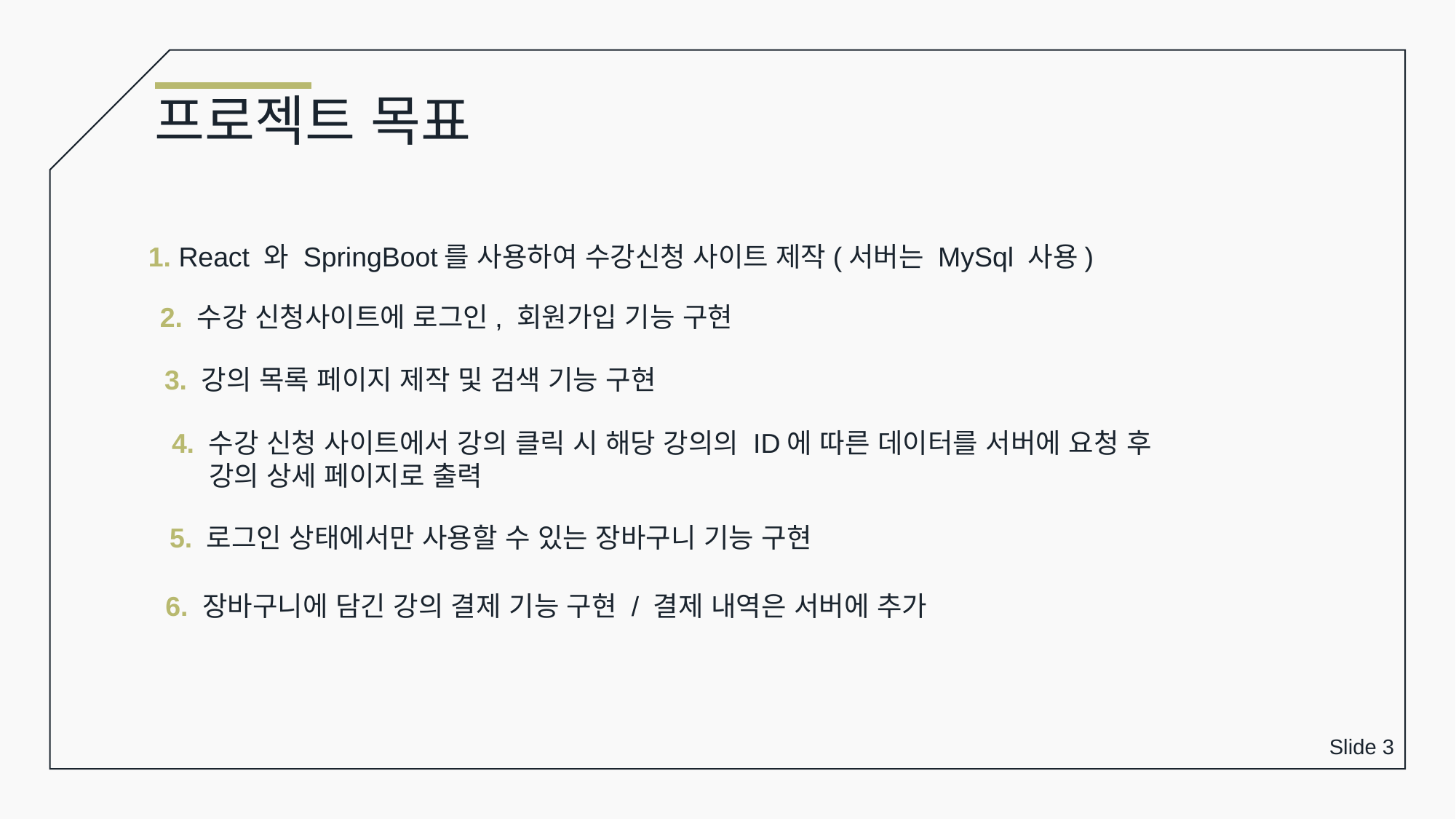

프로젝트 목표
1. React 와 SpringBoot를 사용하여 수강신청 사이트 제작(서버는 MySql 사용)
2. 수강 신청사이트에 로그인, 회원가입 기능 구현
3. 강의 목록 페이지 제작 및 검색 기능 구현
4. 수강 신청 사이트에서 강의 클릭 시 해당 강의의 ID에 따른 데이터를 서버에 요청 후
    강의 상세 페이지로 출력
5. 로그인 상태에서만 사용할 수 있는 장바구니 기능 구현
6. 장바구니에 담긴 강의 결제 기능 구현 / 결제 내역은 서버에 추가